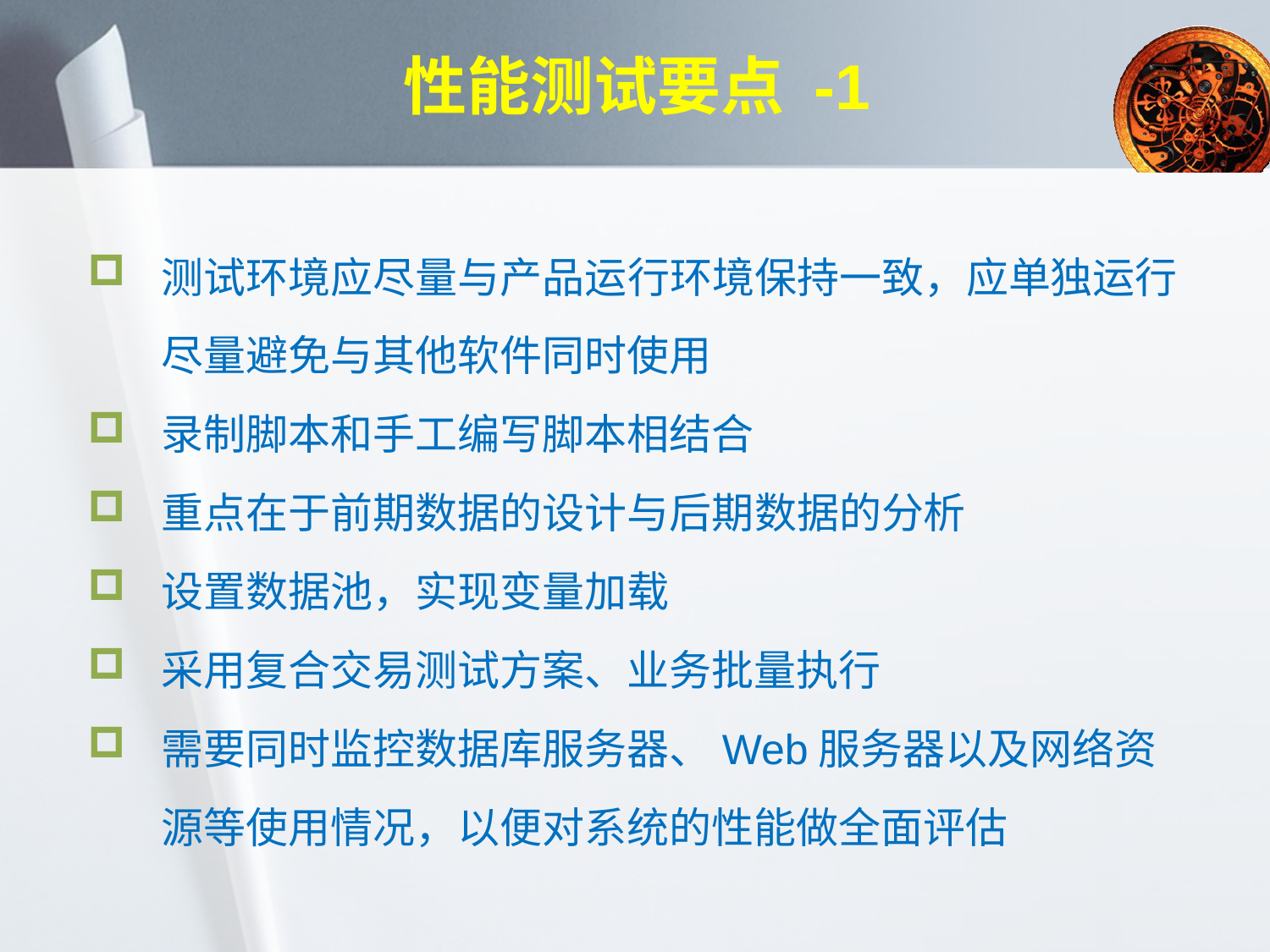

# 性能测试要点 -1
测试环境应尽量与产品运行环境保持一致，应单独运行尽量避免与其他软件同时使用
录制脚本和手工编写脚本相结合
重点在于前期数据的设计与后期数据的分析
设置数据池，实现变量加载
采用复合交易测试方案、业务批量执行
需要同时监控数据库服务器、Web服务器以及网络资源等使用情况，以便对系统的性能做全面评估